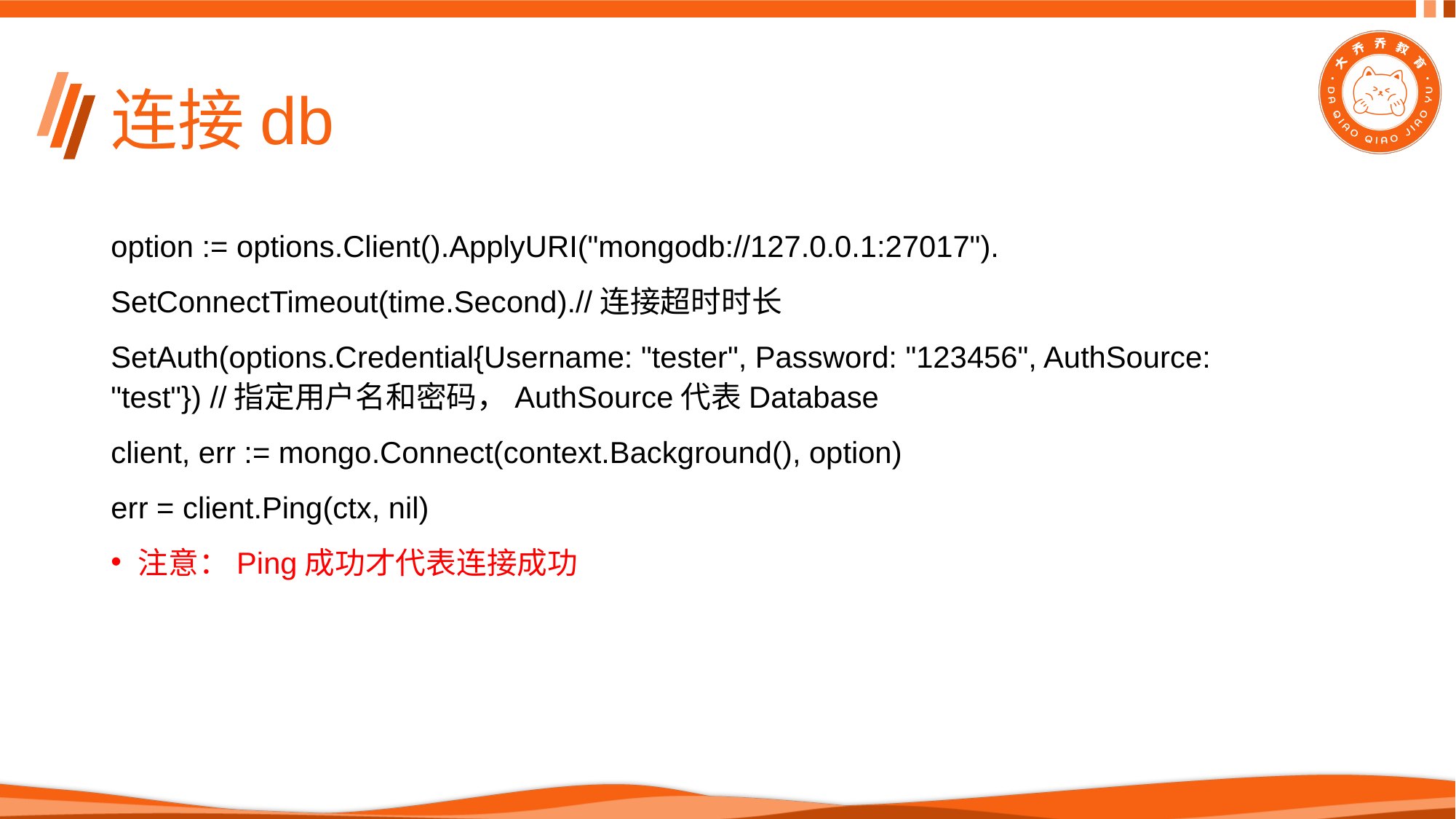

# 连接db
option := options.Client().ApplyURI("mongodb://127.0.0.1:27017").
SetConnectTimeout(time.Second).//连接超时时长
SetAuth(options.Credential{Username: "tester", Password: "123456", AuthSource: "test"}) //指定用户名和密码，AuthSource代表Database
client, err := mongo.Connect(context.Background(), option)
err = client.Ping(ctx, nil)
注意：Ping成功才代表连接成功